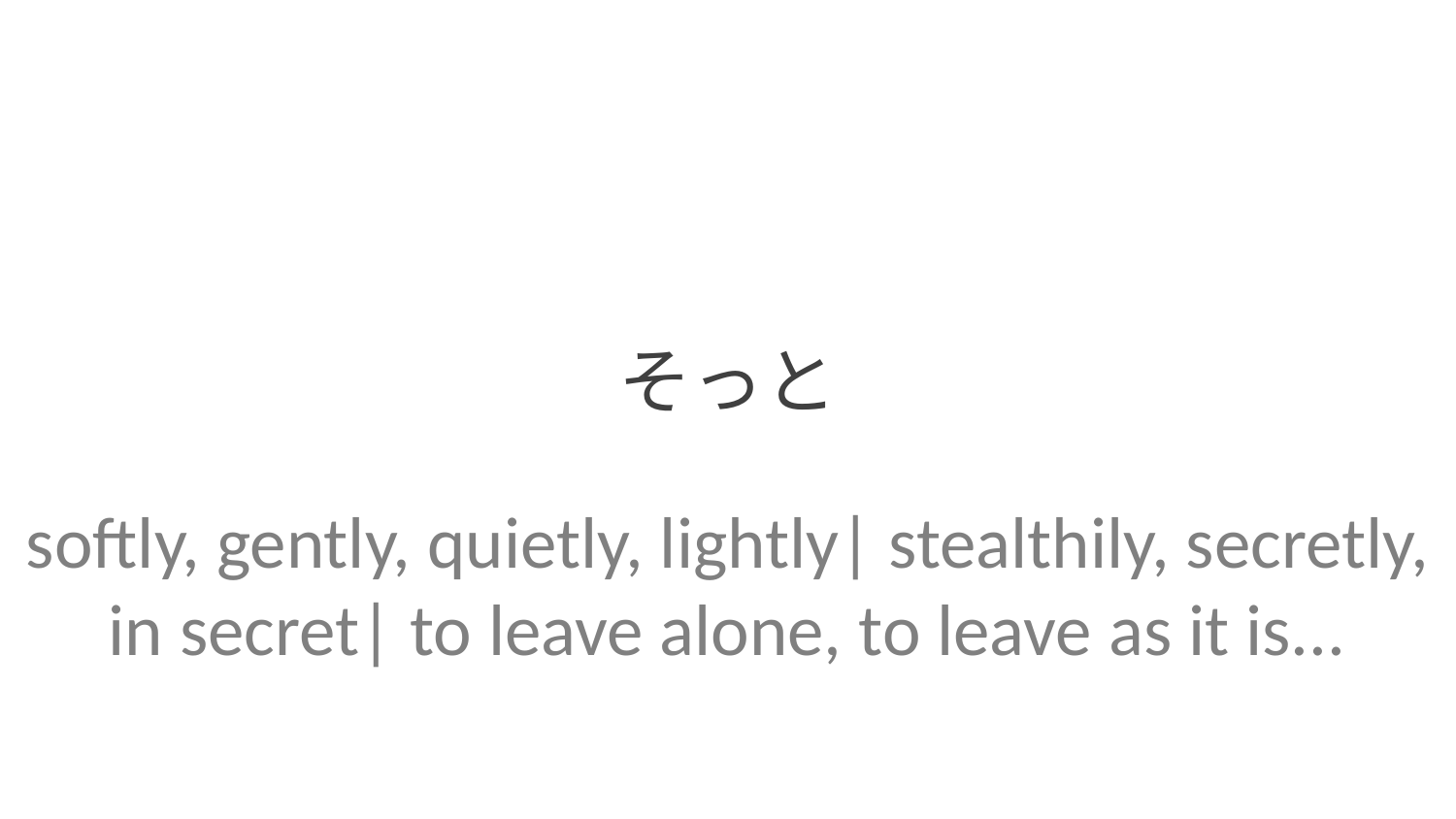

そっと
softly, gently, quietly, lightly| stealthily, secretly, in secret| to leave alone, to leave as it is...